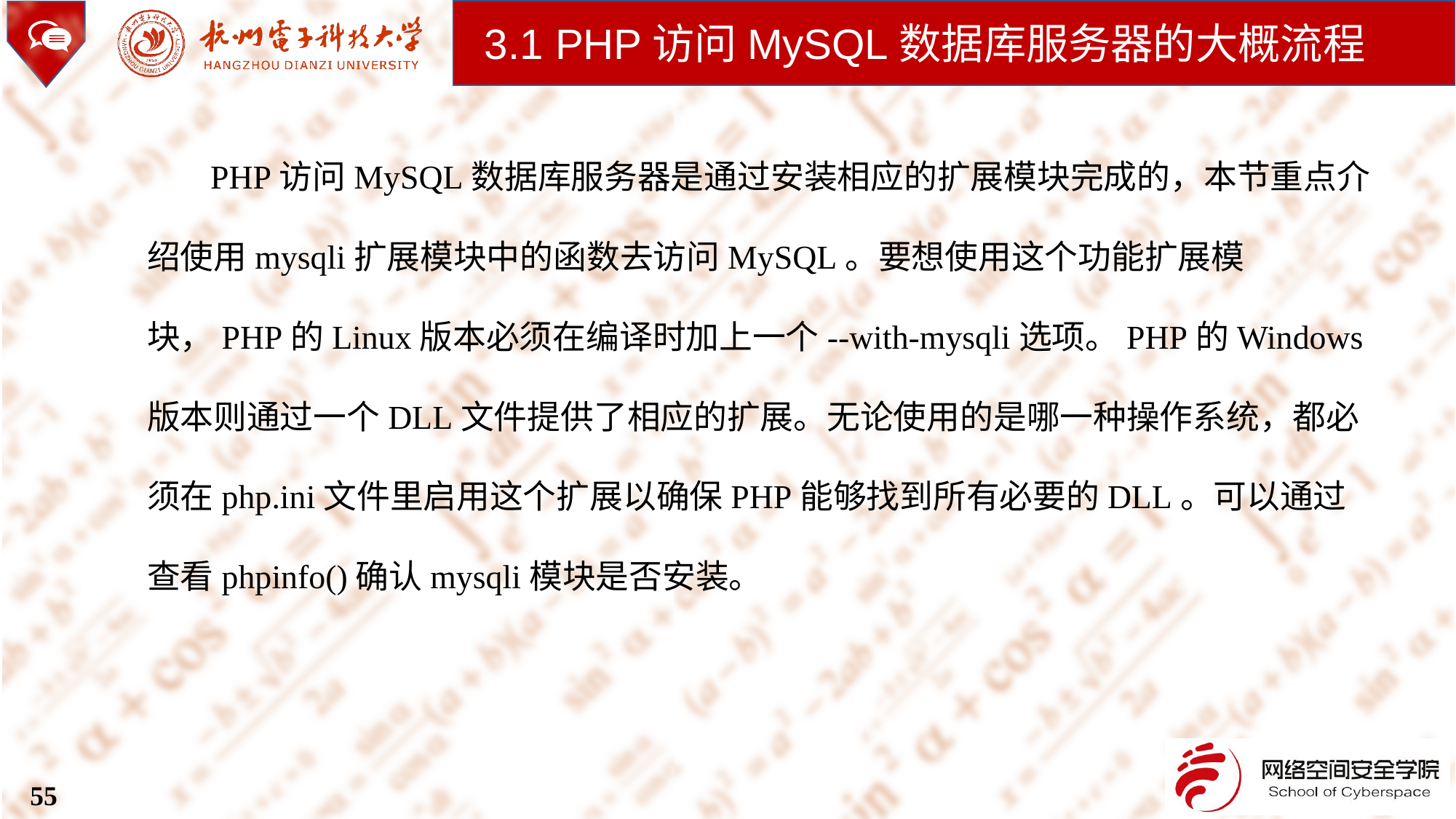

3.1 PHP访问MySQL数据库服务器的大概流程
PHP访问MySQL数据库服务器是通过安装相应的扩展模块完成的，本节重点介绍使用mysqli扩展模块中的函数去访问MySQL。要想使用这个功能扩展模块，PHP的Linux版本必须在编译时加上一个--with-mysqli选项。PHP的Windows版本则通过一个DLL文件提供了相应的扩展。无论使用的是哪一种操作系统，都必须在php.ini文件里启用这个扩展以确保PHP能够找到所有必要的DLL。可以通过查看phpinfo()确认mysqli模块是否安装。
55